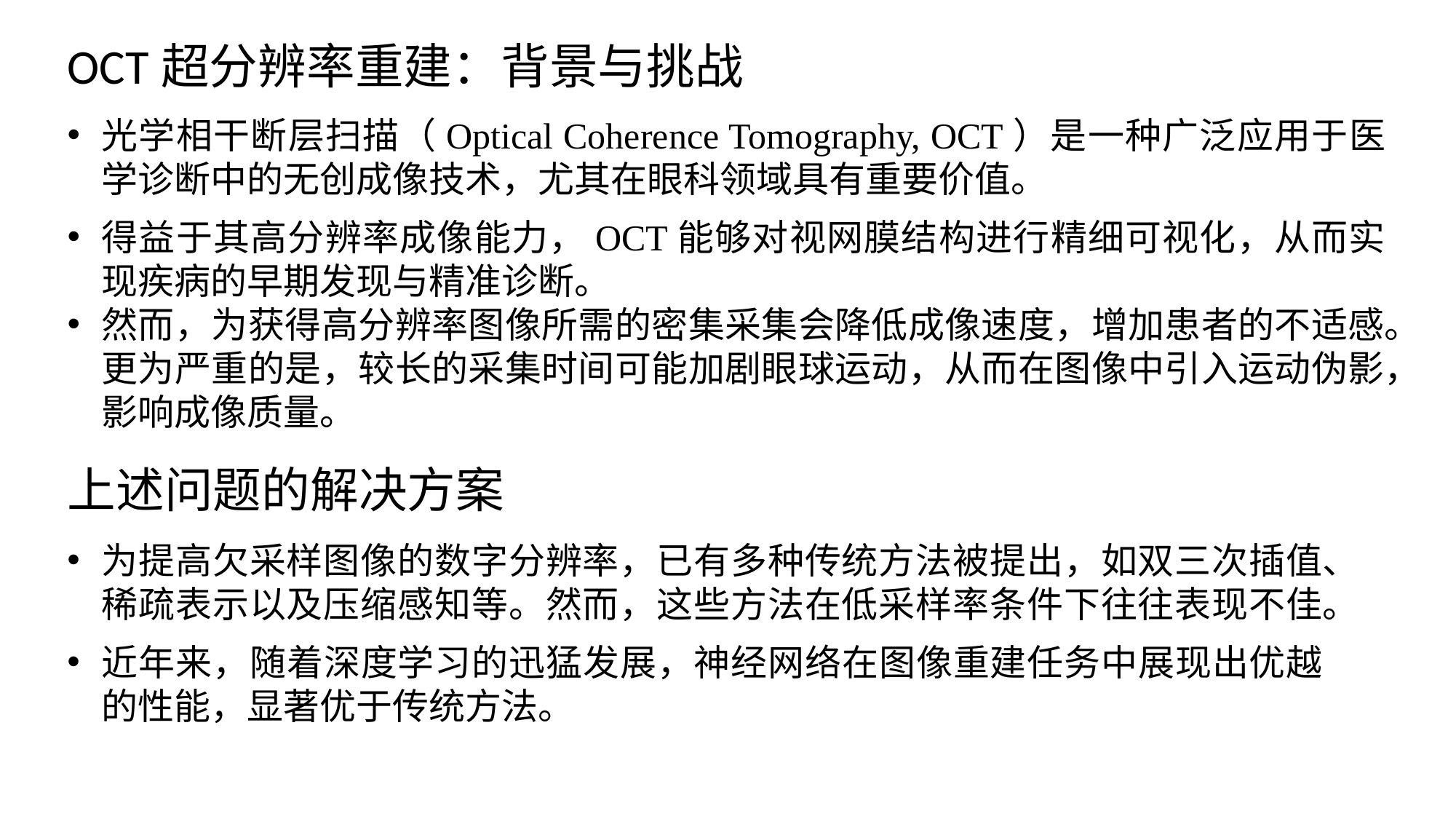

OCT超分辨率重建：背景与挑战
光学相干断层扫描（Optical Coherence Tomography, OCT）是一种广泛应用于医学诊断中的无创成像技术，尤其在眼科领域具有重要价值。

得益于其高分辨率成像能力，OCT能够对视网膜结构进行精细可视化，从而实现疾病的早期发现与精准诊断。
然而，为获得高分辨率图像所需的密集采集会降低成像速度，增加患者的不适感。更为严重的是，较长的采集时间可能加剧眼球运动，从而在图像中引入运动伪影，影响成像质量。
上述问题的解决方案
为提高欠采样图像的数字分辨率，已有多种传统方法被提出，如双三次插值、稀疏表示以及压缩感知等。然而，这些方法在低采样率条件下往往表现不佳。

近年来，随着深度学习的迅猛发展，神经网络在图像重建任务中展现出优越的性能，显著优于传统方法。